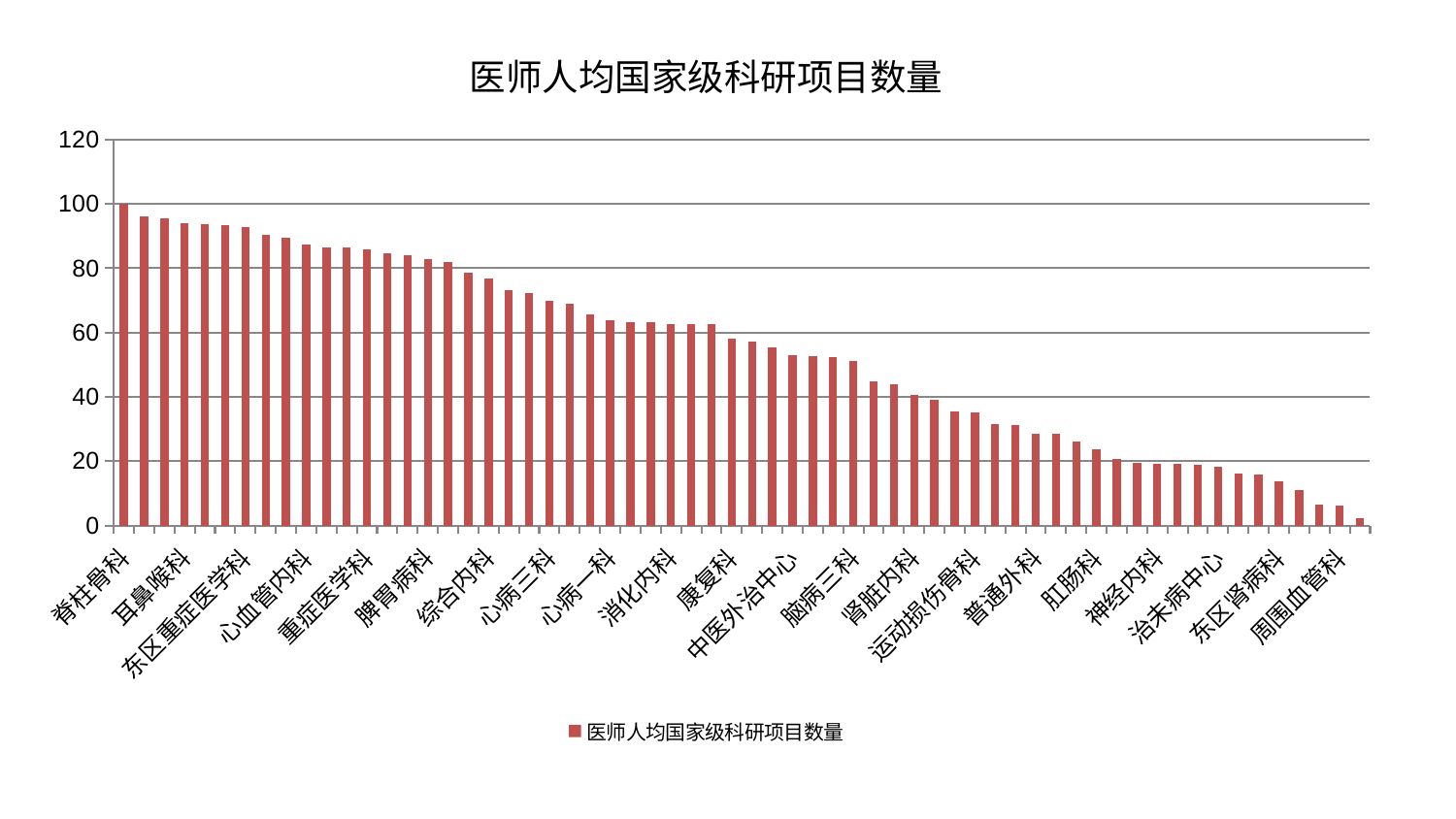

### Chart: 医师人均国家级科研项目数量

| Category | 医师人均国家级科研项目数量 |
|---|---|
| 脊柱骨科 | 100.00000000000001 |
| 中医经典科 | 96.03869446777078 |
| 口腔科 | 95.52928507311846 |
| 耳鼻喉科 | 93.92794338776243 |
| 风湿病科 | 93.55592985483199 |
| 肝病科 | 93.4735916848475 |
| 东区重症医学科 | 92.69511666252761 |
| 西区重症医学科 | 90.3868657346601 |
| 妇科妇二科合并 | 89.40693574056498 |
| 心血管内科 | 87.26999476404556 |
| 医院 | 86.61547598901323 |
| 泌尿外科 | 86.46092572156346 |
| 重症医学科 | 85.95748508311681 |
| 皮肤科 | 84.69840047918329 |
| 小儿骨科 | 84.122840588855 |
| 脾胃病科 | 82.8293827300971 |
| 神经外科 | 82.07552378387267 |
| 产科 | 78.63555599606498 |
| 综合内科 | 76.78668043846743 |
| 脑病二科 | 73.28215112681056 |
| 胸外科 | 72.22112147804103 |
| 心病三科 | 69.81110684983238 |
| 呼吸内科 | 68.84083556676497 |
| 关节骨科 | 65.6191359130396 |
| 心病一科 | 63.792391064454904 |
| 创伤骨科 | 63.373055550927326 |
| 显微骨科 | 63.23245638274895 |
| 消化内科 | 62.651140438089875 |
| 肝胆外科 | 62.63626513452838 |
| 内分泌科 | 62.479537481831336 |
| 康复科 | 58.09306942833646 |
| 心病四科 | 57.33919642779958 |
| 微创骨科 | 55.35493001941266 |
| 中医外治中心 | 52.99501323449748 |
| 肾病科 | 52.647965149743314 |
| 骨科 | 52.32817406379175 |
| 脑病三科 | 51.287630685959876 |
| 肿瘤内科 | 44.85939424399376 |
| 脑病一科 | 43.89532178769059 |
| 肾脏内科 | 40.65602847852656 |
| 乳腺甲状腺外科 | 39.055851015799725 |
| 眼科 | 35.4837919244256 |
| 运动损伤骨科 | 35.166152212217284 |
| 脾胃科消化科合并 | 31.562666156868477 |
| 血液科 | 31.13984640855794 |
| 普通外科 | 28.62881314715125 |
| 老年医学科 | 28.43118586590316 |
| 男科 | 26.001289603081826 |
| 肛肠科 | 23.830153196738593 |
| 推拿科 | 20.671473666664326 |
| 心病二科 | 19.605849704918537 |
| 神经内科 | 19.313775299138033 |
| 妇二科 | 19.28577332940512 |
| 美容皮肤科 | 18.860568652928293 |
| 治未病中心 | 18.266781291758836 |
| 小儿推拿科 | 16.28934657407945 |
| 身心医学科 | 15.93992768027049 |
| 东区肾病科 | 13.747551050632676 |
| 儿科 | 11.005209159405194 |
| 妇科 | 6.477836706447111 |
| 周围血管科 | 6.087867460732593 |
| 针灸科 | 2.3813484644689153 |
200